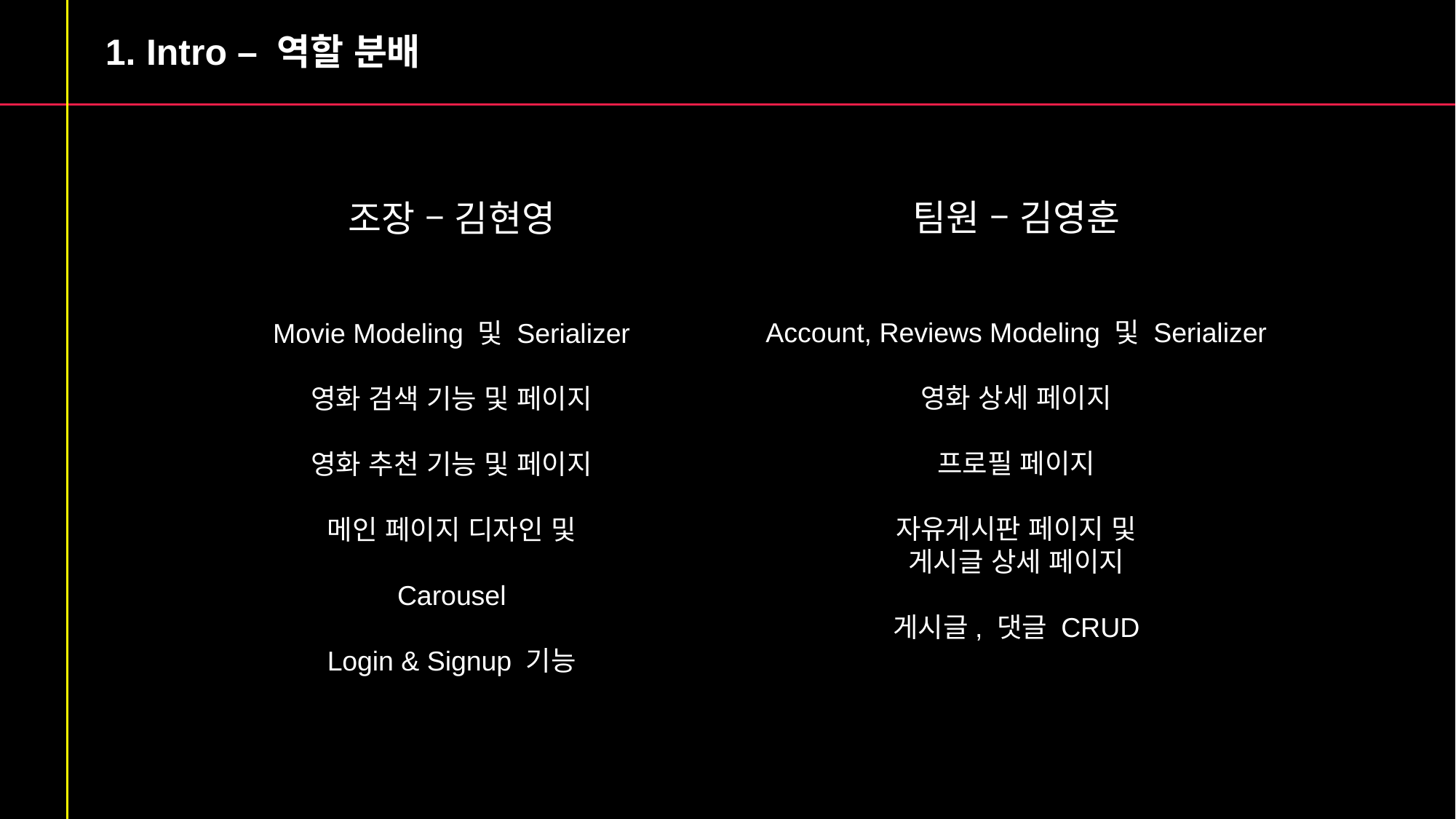

Intro – 역할 분배
팀원 – 김영훈

Account, Reviews Modeling 및 Serializer

영화 상세 페이지

프로필 페이지

자유게시판 페이지 및
게시글 상세 페이지

게시글, 댓글 CRUD

조장 – 김현영

Movie Modeling 및 Serializer

영화 검색 기능 및 페이지

영화 추천 기능 및 페이지

메인 페이지 디자인 및

Carousel

Login & Signup 기능